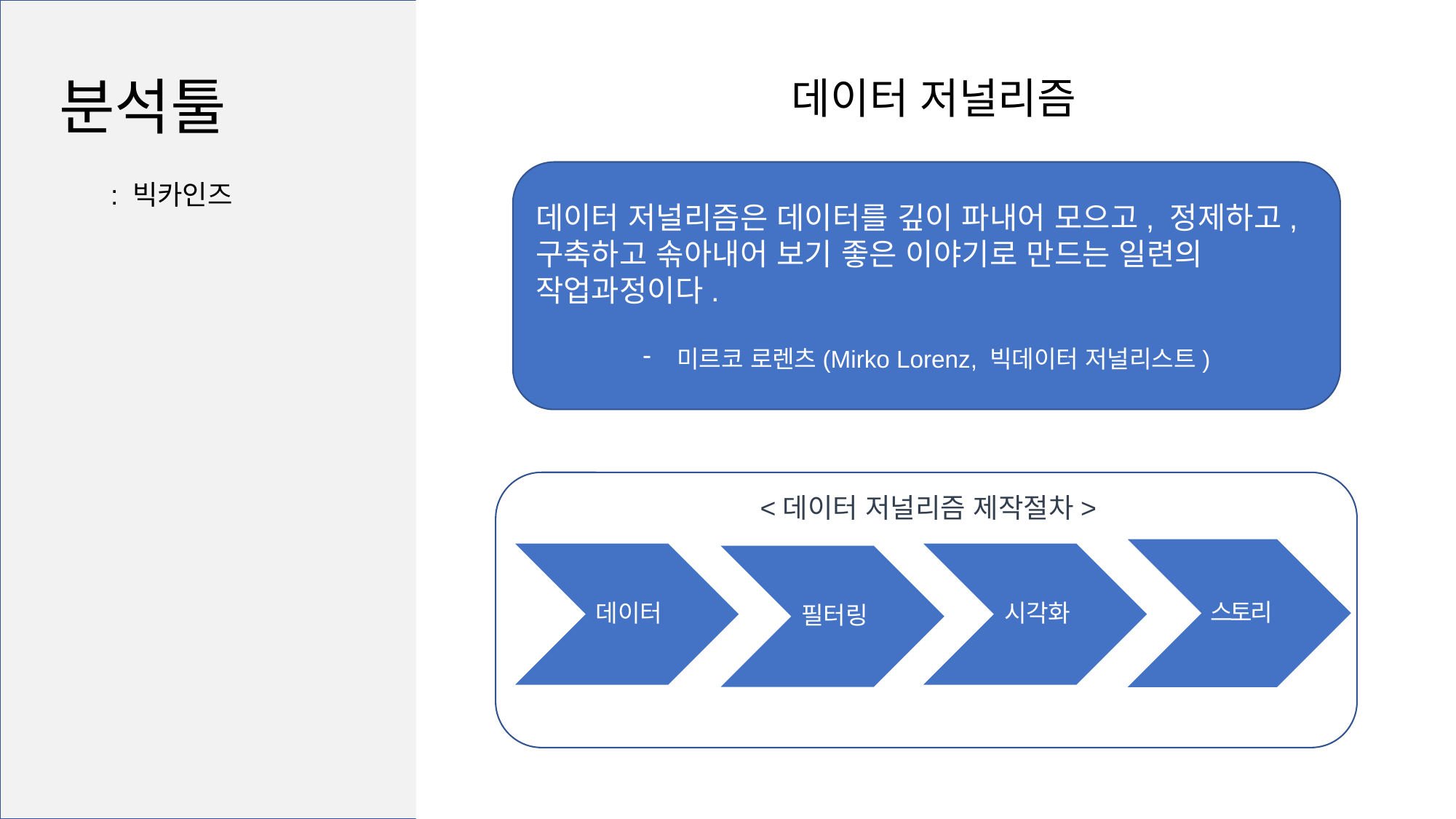

분석툴
데이터 저널리즘
데이터 저널리즘은 데이터를 깊이 파내어 모으고, 정제하고, 구축하고 솎아내어 보기 좋은 이야기로 만드는 일련의 작업과정이다.

미르코 로렌츠(Mirko Lorenz, 빅데이터 저널리스트)
: 빅카인즈
데이터
필터링
시각화
스토리

<데이터 저널리즘 제작절차>